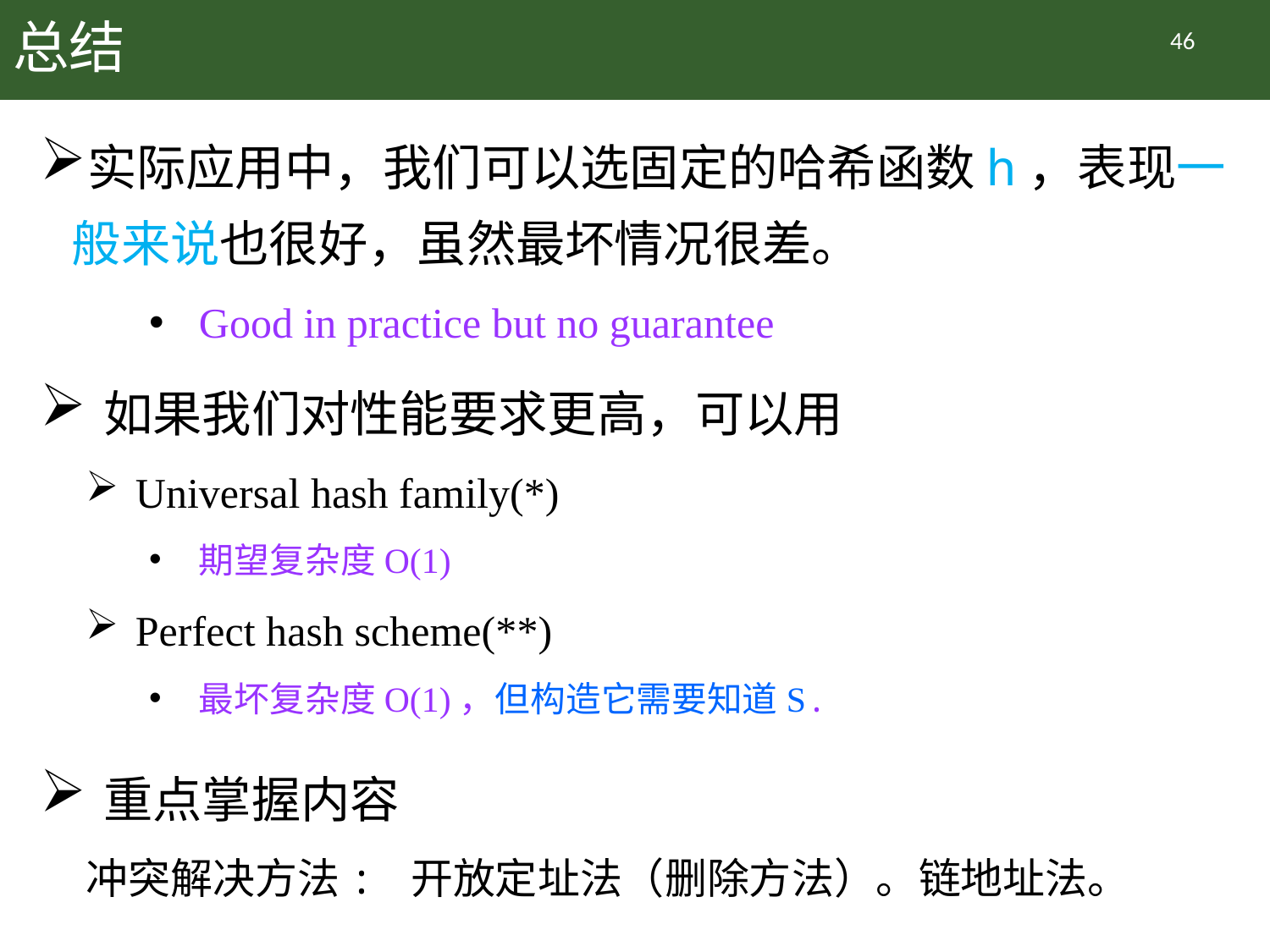

# 总结
46
实际应用中，我们可以选固定的哈希函数h，表现一般来说也很好，虽然最坏情况很差。
Good in practice but no guarantee
如果我们对性能要求更高，可以用
Universal hash family(*)
期望复杂度O(1)
Perfect hash scheme(**)
最坏复杂度O(1)，但构造它需要知道S.
重点掌握内容
冲突解决方法: 开放定址法（删除方法）。链地址法。